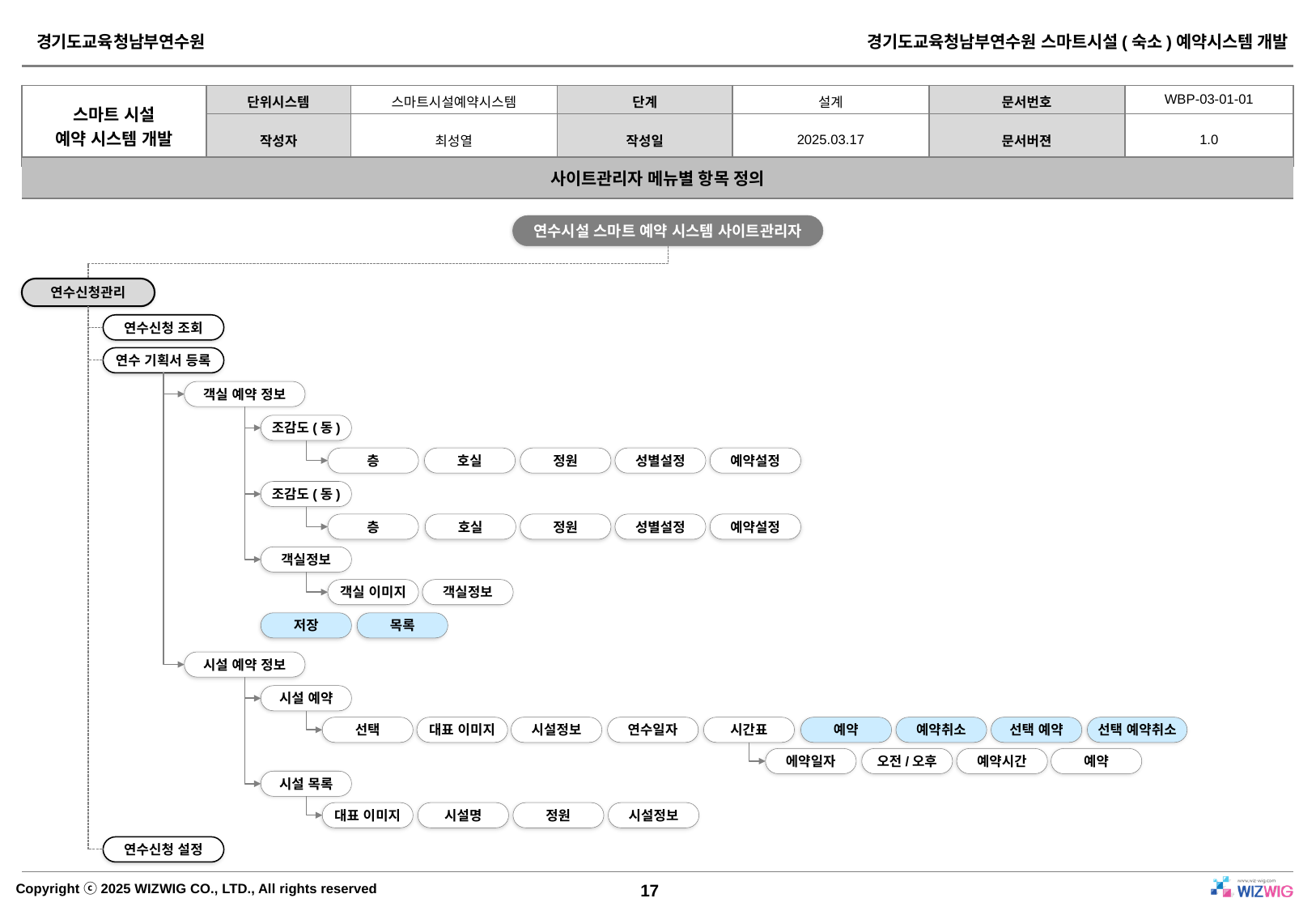

| 사이트관리자 메뉴별 항목 정의 |
| --- |
연수시설 스마트 예약 시스템 사이트관리자
연수신청관리
연수신청 조회
연수 기획서 등록
객실 예약 정보
조감도(동)
층
호실
정원
성별설정
예약설정
조감도(동)
층
호실
정원
성별설정
예약설정
객실정보
객실 이미지
객실정보
저장
목록
시설 예약 정보
시설 예약
선택
대표 이미지
시설정보
연수일자
시간표
예약
예약취소
선택 예약
선택 예약취소
에약일자
오전/오후
예약시간
예약
시설 목록
대표 이미지
시설명
정원
시설정보
연수신청 설정